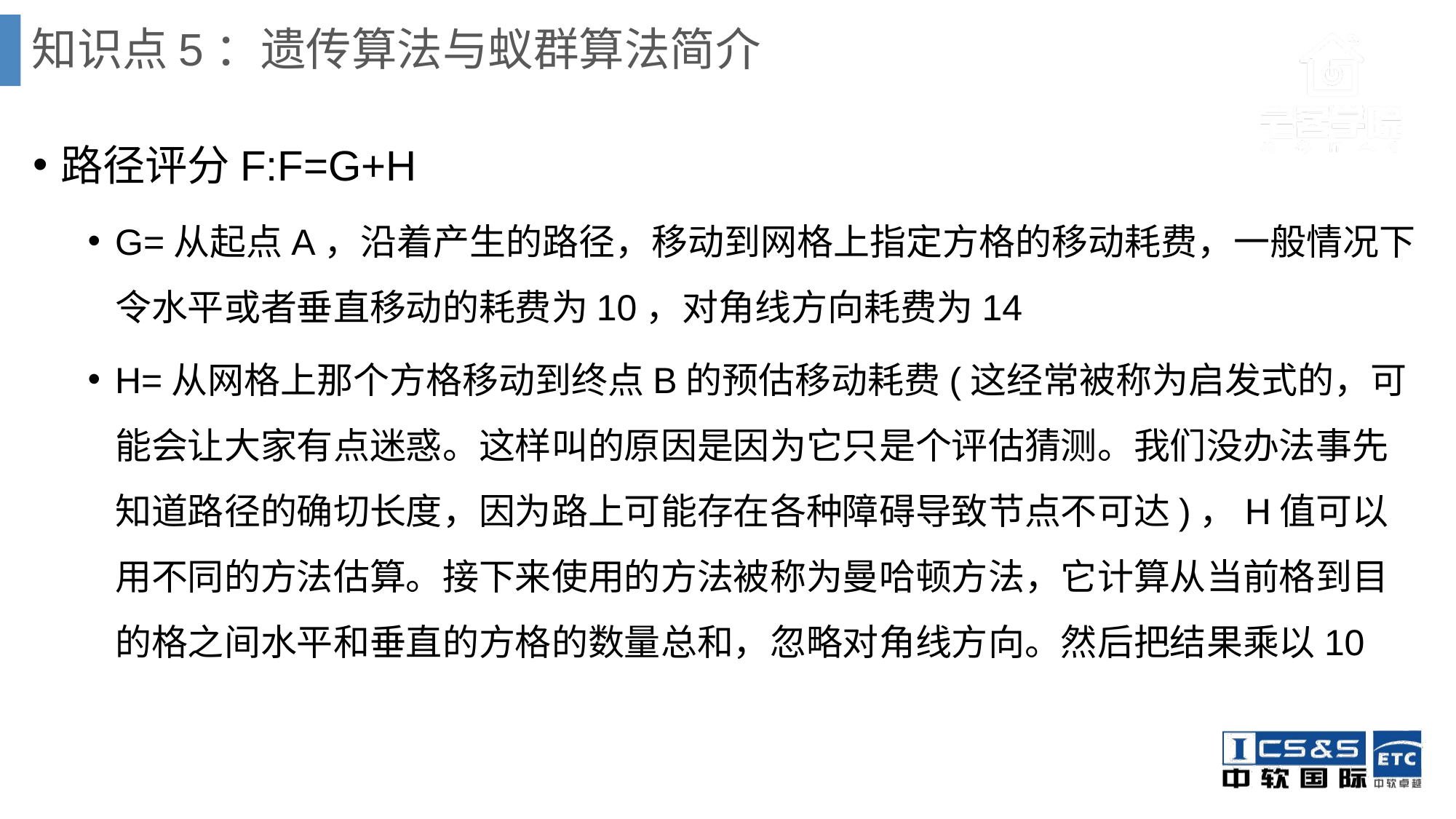

# 知识点5：遗传算法与蚁群算法简介
路径评分F:F=G+H
G=从起点A，沿着产生的路径，移动到网格上指定方格的移动耗费，一般情况下令水平或者垂直移动的耗费为10，对角线方向耗费为14
H=从网格上那个方格移动到终点B的预估移动耗费(这经常被称为启发式的，可能会让大家有点迷惑。这样叫的原因是因为它只是个评估猜测。我们没办法事先知道路径的确切长度，因为路上可能存在各种障碍导致节点不可达)，H值可以用不同的方法估算。接下来使用的方法被称为曼哈顿方法，它计算从当前格到目的格之间水平和垂直的方格的数量总和，忽略对角线方向。然后把结果乘以10